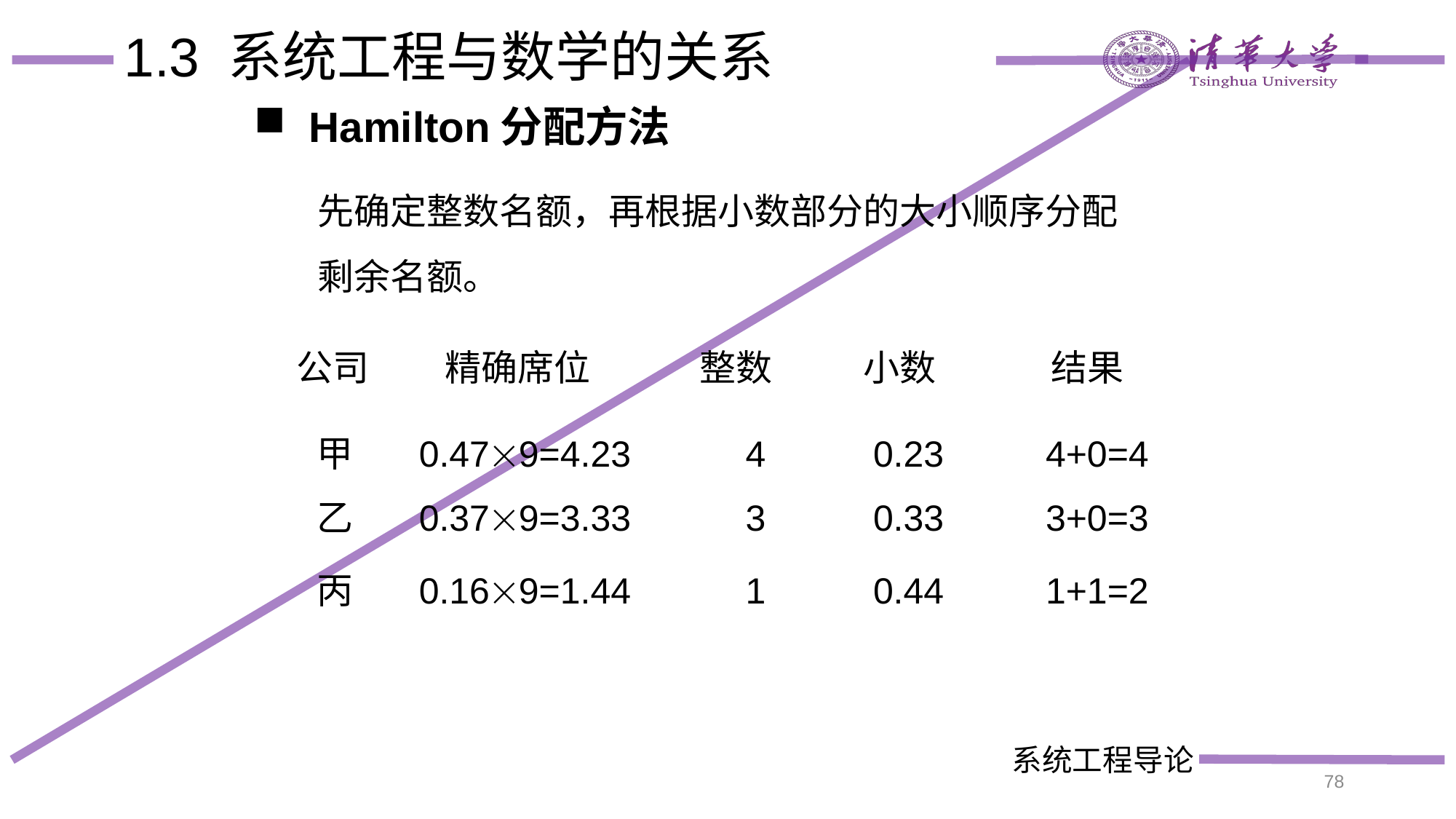

# 1.3 系统工程与数学的关系
Hamilton分配方法
先确定整数名额，再根据小数部分的大小顺序分配剩余名额。
公司
精确席位
整数
小数
结果
甲
0.47×9=4.23
4
0.23
4+0=4
乙
0.37×9=3.33
3
0.33
3+0=3
丙
0.16×9=1.44
1
0.44
1+1=2
78